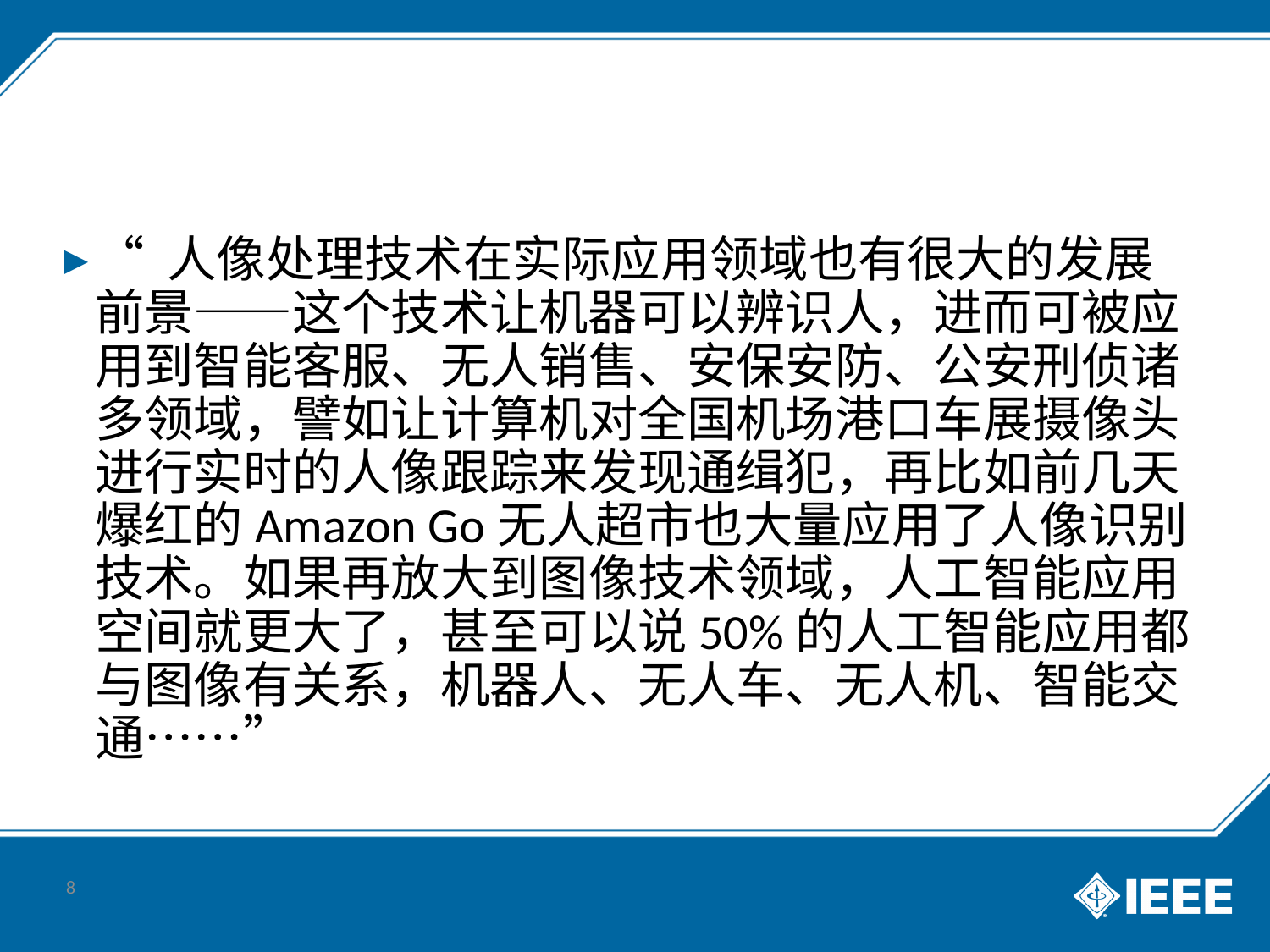

#
“ 人像处理技术在实际应用领域也有很大的发展前景——这个技术让机器可以辨识人，进而可被应用到智能客服、无人销售、安保安防、公安刑侦诸多领域，譬如让计算机对全国机场港口车展摄像头进行实时的人像跟踪来发现通缉犯，再比如前几天爆红的Amazon Go无人超市也大量应用了人像识别技术。如果再放大到图像技术领域，人工智能应用空间就更大了，甚至可以说50%的人工智能应用都与图像有关系，机器人、无人车、无人机、智能交通……”
8